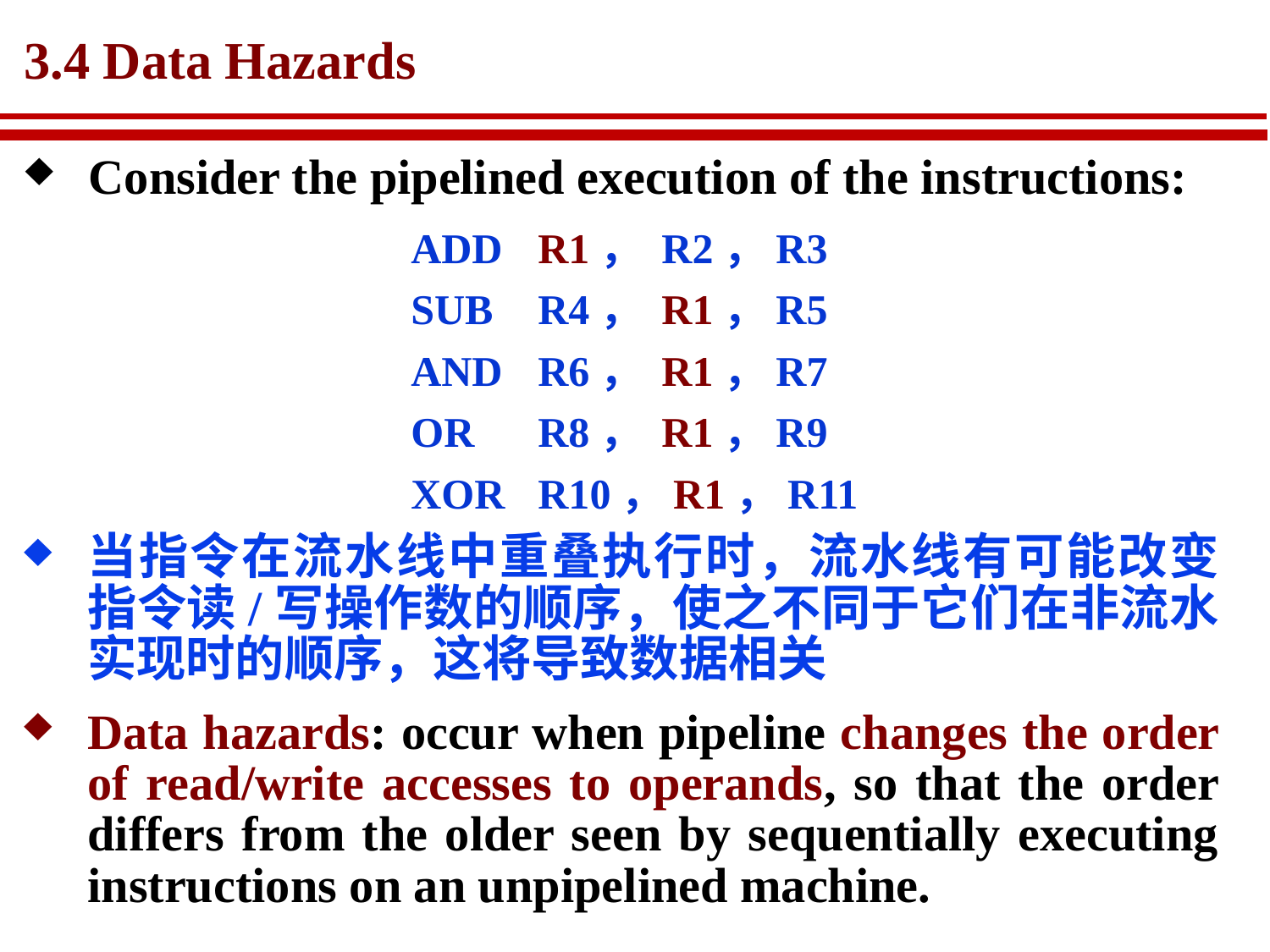

# 3.4 Data Hazards
Consider the pipelined execution of the instructions:

ADD	R1， R2，R3
SUB	R4， R1，R5
AND	R6， R1，R7
OR	R8， R1，R9
XOR	R10，R1，R11
当指令在流水线中重叠执行时，流水线有可能改变指令读/写操作数的顺序，使之不同于它们在非流水实现时的顺序，这将导致数据相关
Data hazards: occur when pipeline changes the order of read/write accesses to operands, so that the order differs from the older seen by sequentially executing instructions on an unpipelined machine.